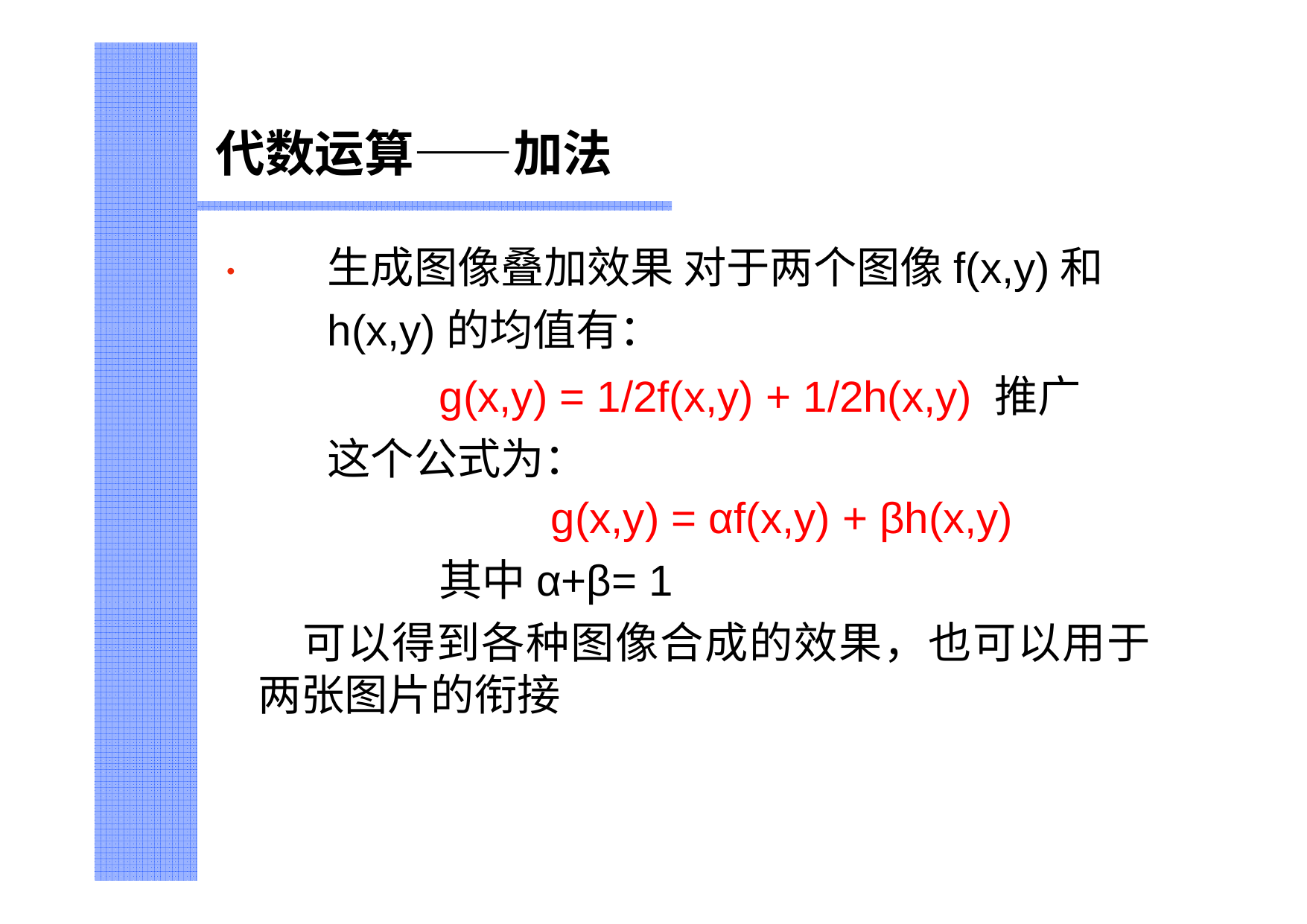

# 代数运算——加法
•	生成图像叠加效果 对于两个图像f(x,y)和h(x,y)的均值有：
g(x,y) = 1/2f(x,y) + 1/2h(x,y) 推广这个公式为：
g(x,y) = αf(x,y) + βh(x,y)
其中α+β= 1
可以得到各种图像合成的效果，也可以用于 两张图片的衔接